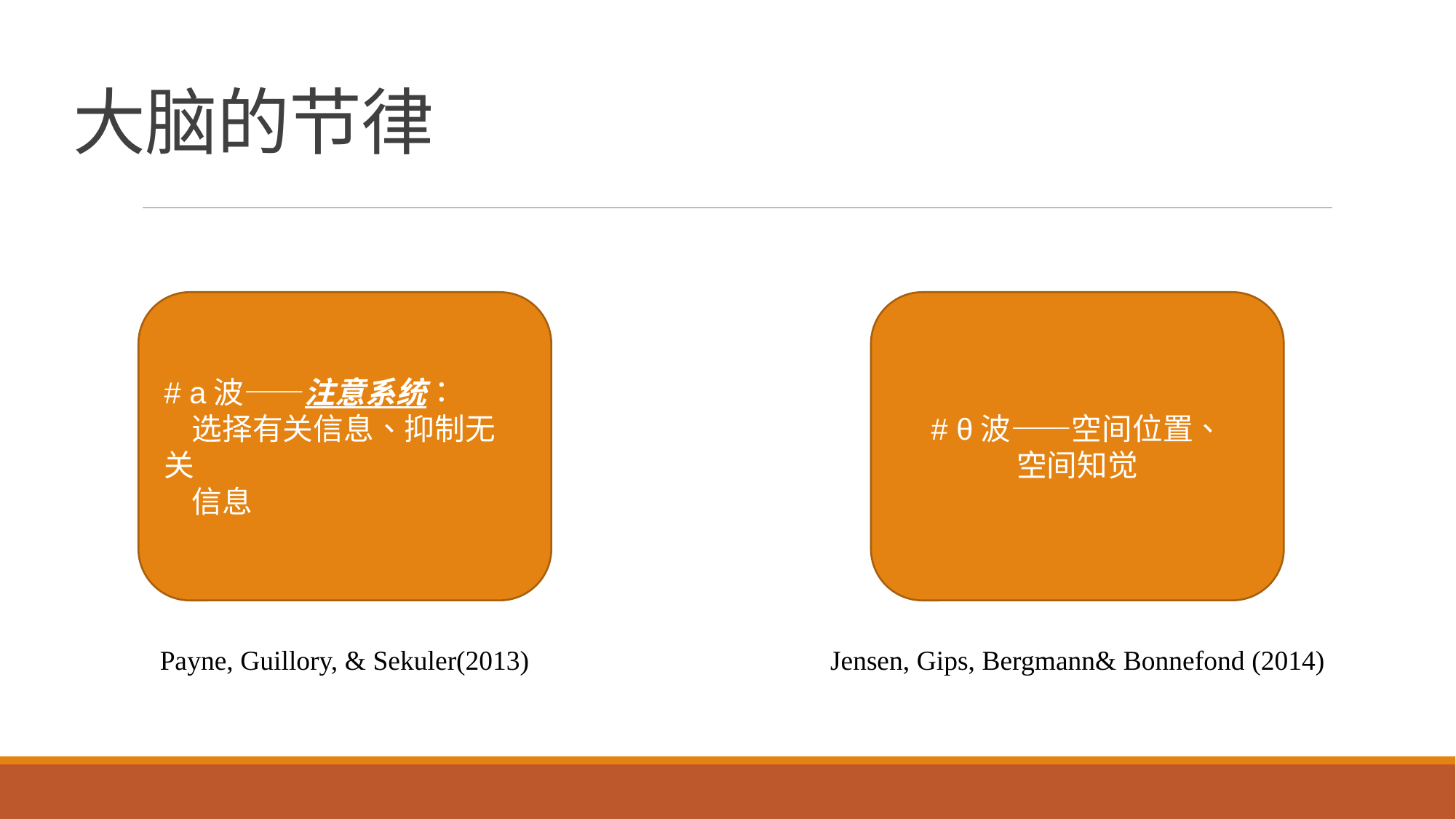

# 大脑的节律
# a波——注意系统：
   选择有关信息、抑制无关
   信息
# θ波——空间位置、
空间知觉
Payne, Guillory, & Sekuler(2013)
Jensen, Gips, Bergmann& Bonnefond (2014)